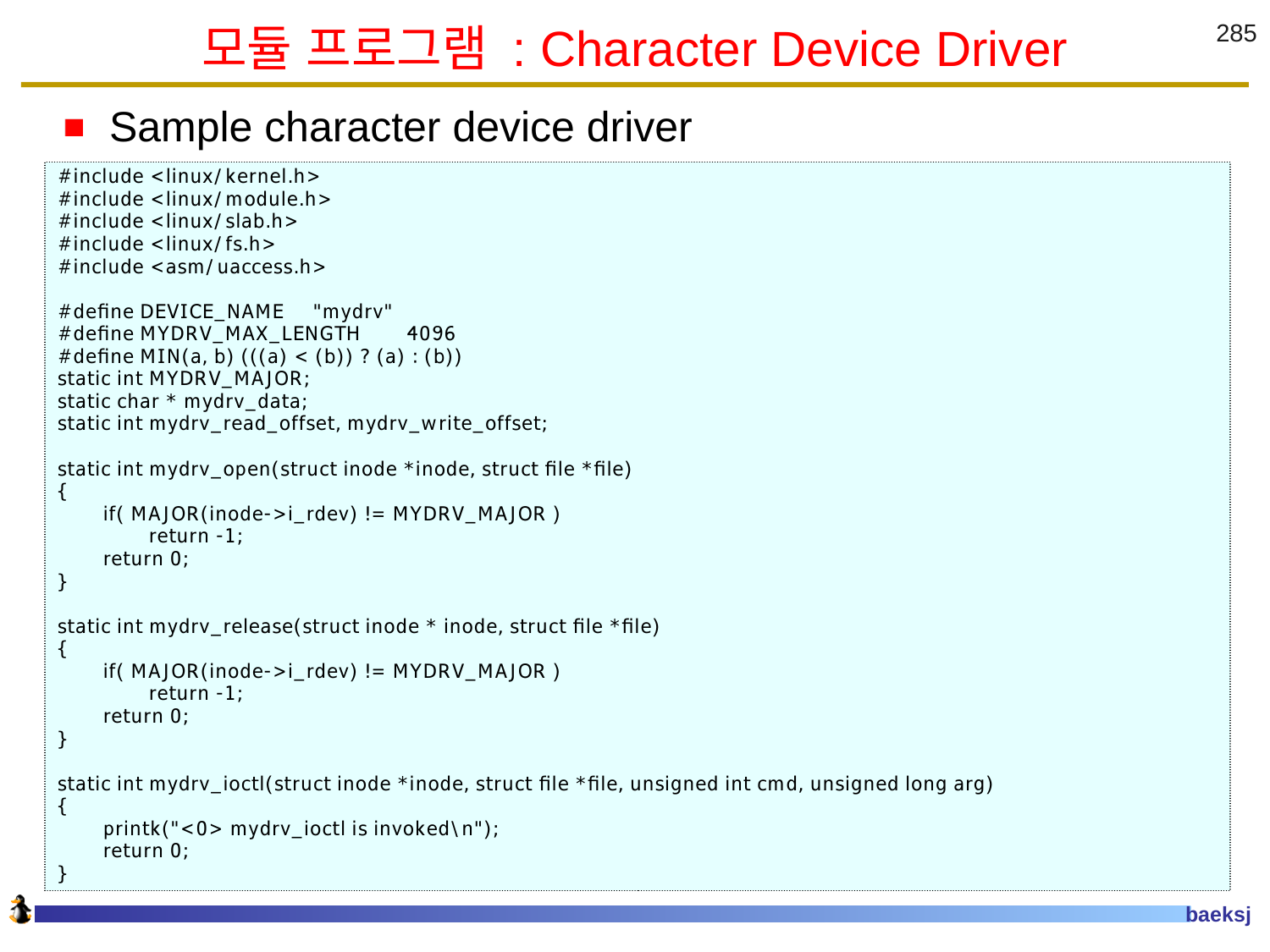

모듈 프로그램 : Character Device Driver
285
Sample character device driver
#include <linux/kernel.h>
#include <linux/module.h>
#include <linux/slab.h>
#include <linux/fs.h>
#include <asm/uaccess.h>

#define DEVICE_NAME     "mydrv"
#define MYDRV_MAX_LENGTH        4096
#define MIN(a, b) (((a) < (b)) ? (a) : (b))
static int MYDRV_MAJOR;
static char * mydrv_data;
static int mydrv_read_offset, mydrv_write_offset;

static int mydrv_open(struct inode *inode, struct file *file)
{
        if( MAJOR(inode->i_rdev) != MYDRV_MAJOR )
                return -1;
        return 0;
}

static int mydrv_release(struct inode * inode, struct file *file)
{
        if( MAJOR(inode->i_rdev) != MYDRV_MAJOR )
                return -1;
        return 0;
}

static int mydrv_ioctl(struct inode *inode, struct file *file, unsigned int cmd, unsigned long arg)
{
        printk("<0> mydrv_ioctl is invoked\n");
        return 0;
}